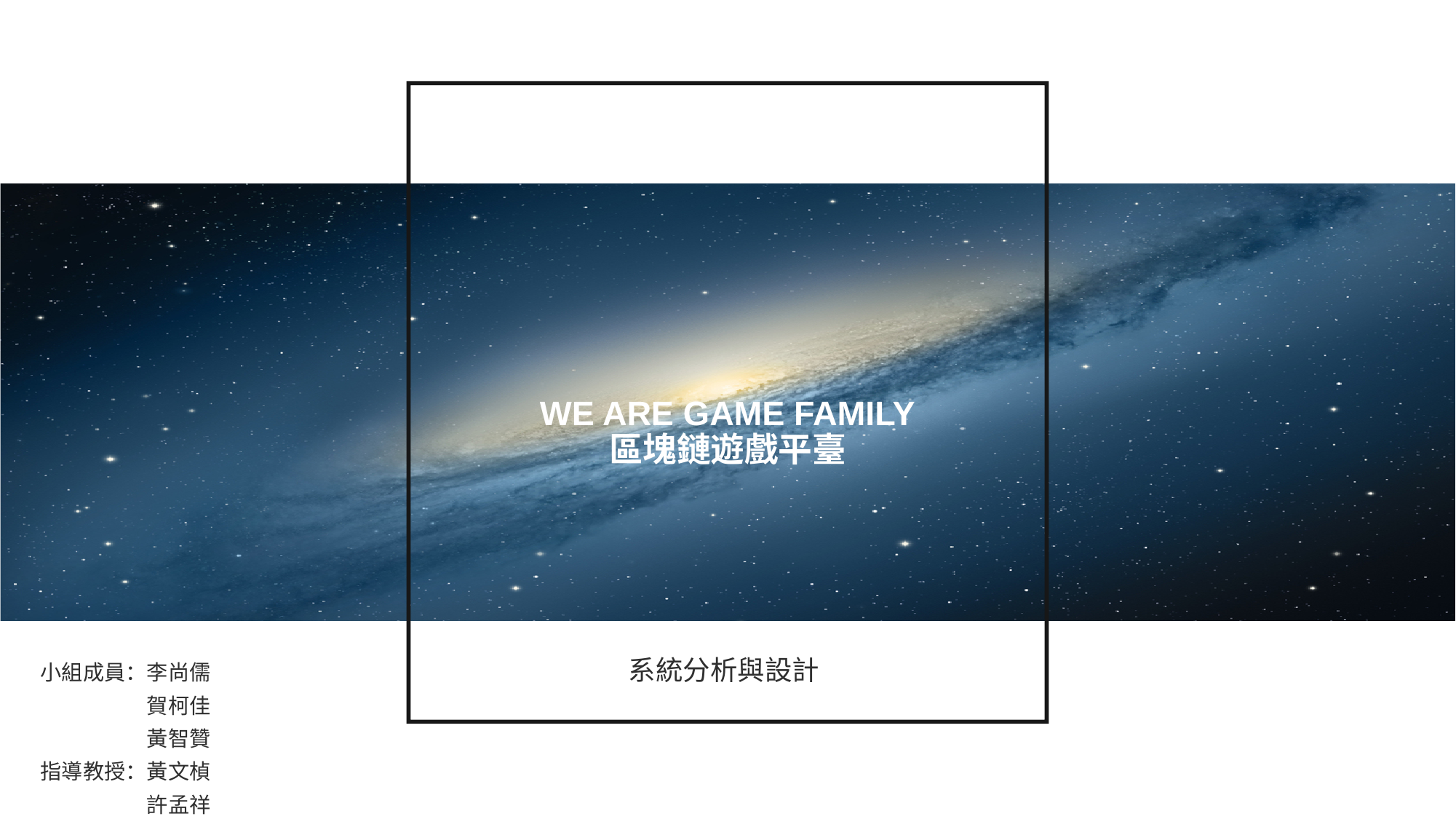

# WE ARE GAME FAMILY 區塊鏈遊戲平臺
系統分析與設計
小組成員：李尚儒
賀柯佳
黃智贊
指導教授：黃文楨
許孟祥